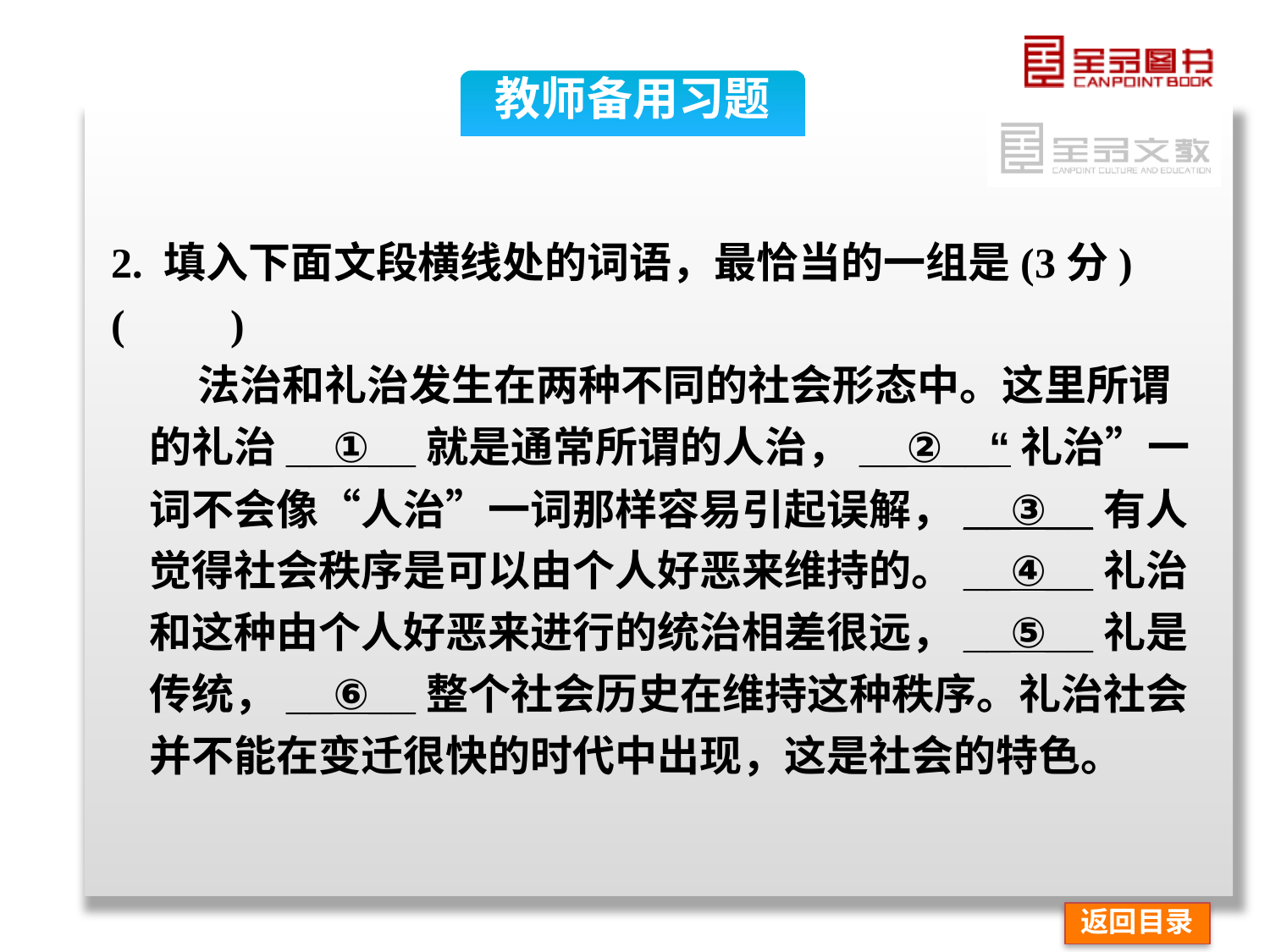

教师备用习题
2. 填入下面文段横线处的词语，最恰当的一组是(3分) (　　)
    法治和礼治发生在两种不同的社会形态中。这里所谓的礼治__①__就是通常所谓的人治，__②__“礼治”一词不会像“人治”一词那样容易引起误解，__③__有人觉得社会秩序是可以由个人好恶来维持的。__④__礼治和这种由个人好恶来进行的统治相差很远，__⑤__礼是传统，__⑥__整个社会历史在维持这种秩序。礼治社会并不能在变迁很快的时代中出现，这是社会的特色。
返回目录